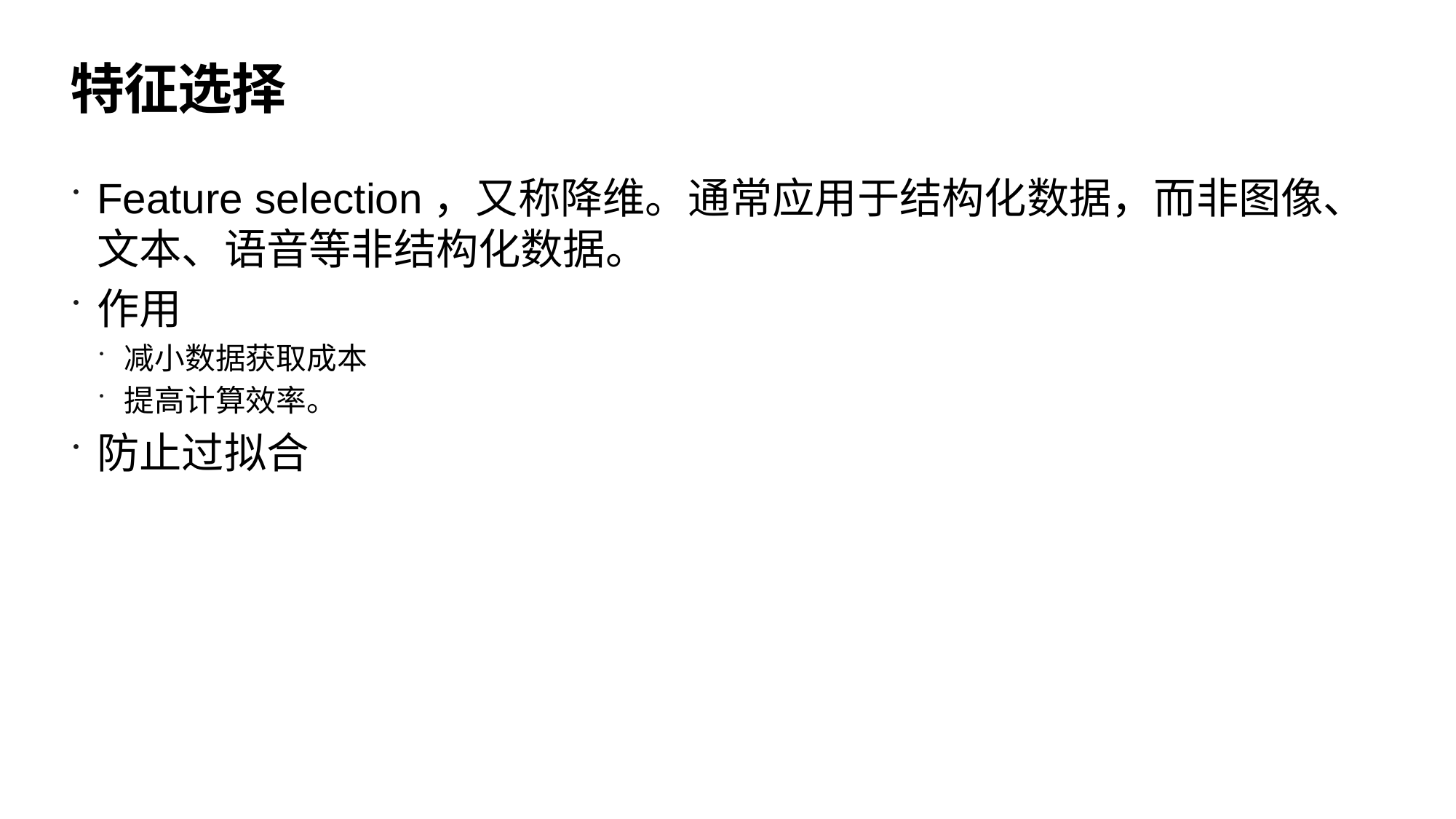

# 特征选择
Feature selection，又称降维。通常应用于结构化数据，而非图像、文本、语音等非结构化数据。
作用
减小数据获取成本
提高计算效率。
防止过拟合